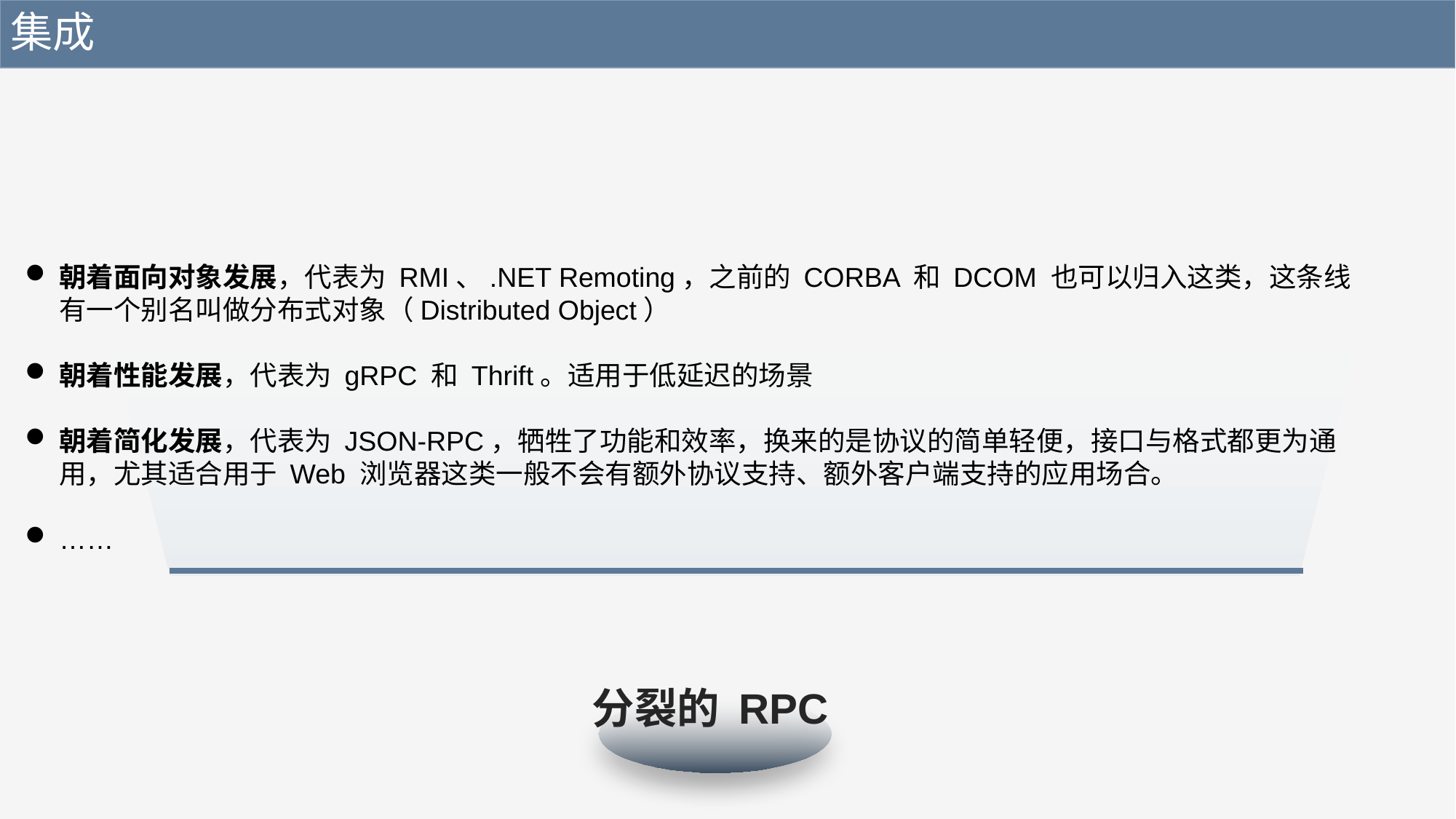

集成

朝着面向对象发展，代表为 RMI、.NET Remoting，之前的 CORBA 和 DCOM 也可以归入这类，这条线有一个别名叫做分布式对象（Distributed Object）

朝着性能发展，代表为 gRPC 和 Thrift。适用于低延迟的场景

朝着简化发展，代表为 JSON-RPC，牺牲了功能和效率，换来的是协议的简单轻便，接口与格式都更为通用，尤其适合用于 Web 浏览器这类一般不会有额外协议支持、额外客户端支持的应用场合。

……
分裂的 RPC